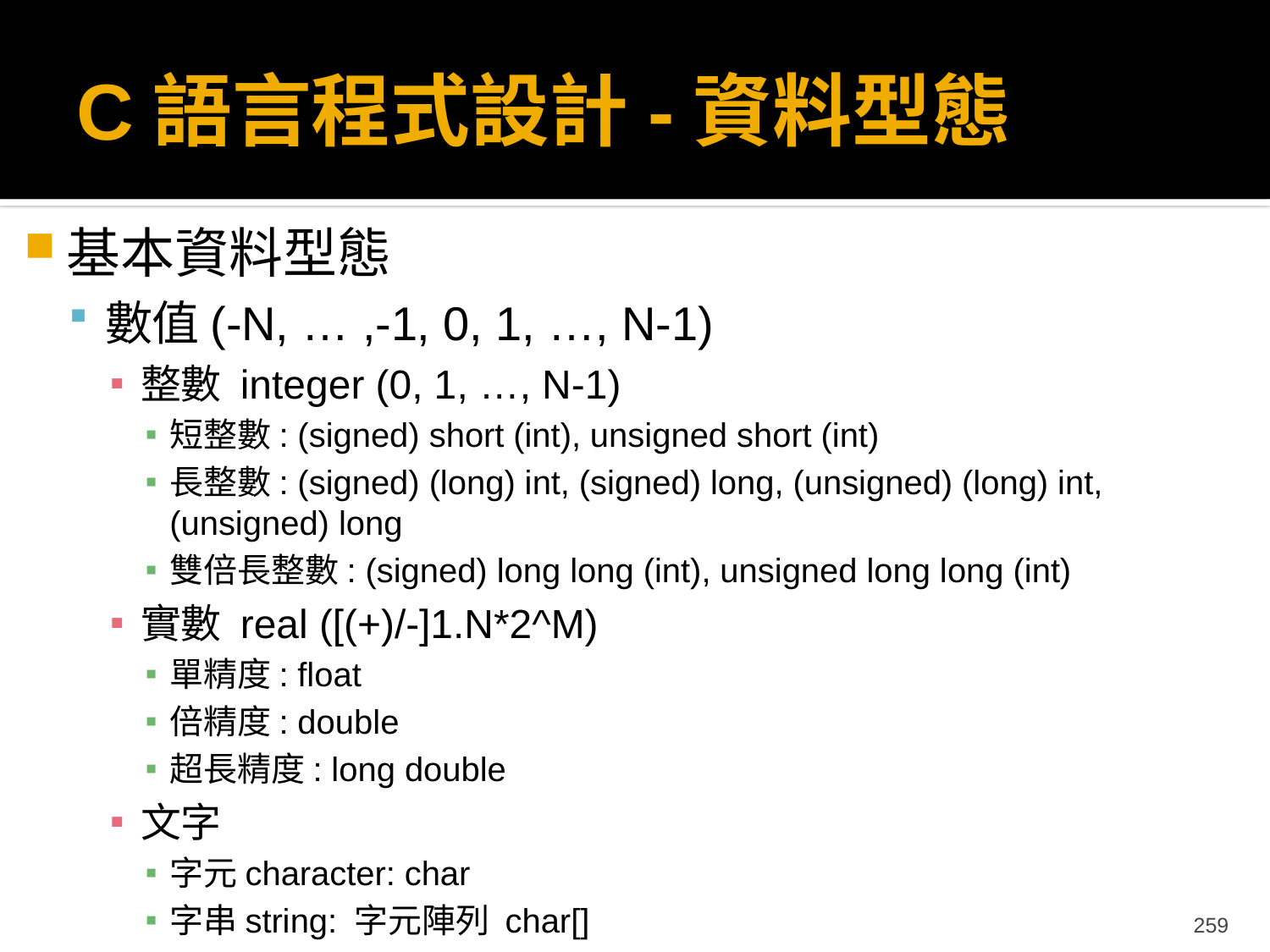

# C語言程式設計-資料型態
基本資料型態
數值(-N, … ,-1, 0, 1, …, N-1)
整數 integer (0, 1, …, N-1)
短整數: (signed) short (int), unsigned short (int)
長整數: (signed) (long) int, (signed) long, (unsigned) (long) int, (unsigned) long
雙倍長整數: (signed) long long (int), unsigned long long (int)
實數 real ([(+)/-]1.N*2^M)
單精度: float
倍精度: double
超長精度: long double
文字
字元character: char
字串string: 字元陣列 char[]
259